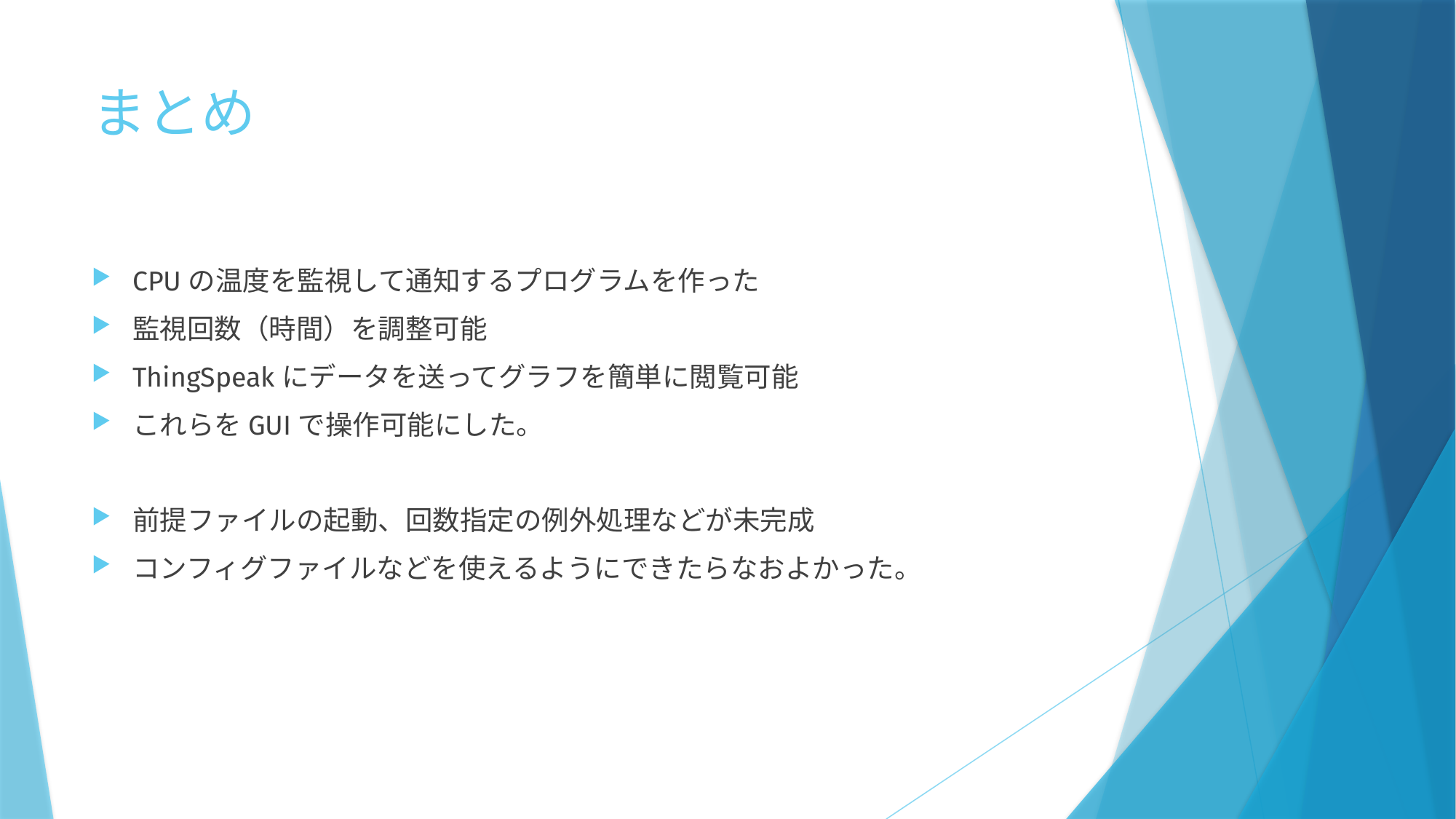

# まとめ
CPUの温度を監視して通知するプログラムを作った
監視回数（時間）を調整可能
ThingSpeakにデータを送ってグラフを簡単に閲覧可能
これらをGUIで操作可能にした。

前提ファイルの起動、回数指定の例外処理などが未完成
コンフィグファイルなどを使えるようにできたらなおよかった。